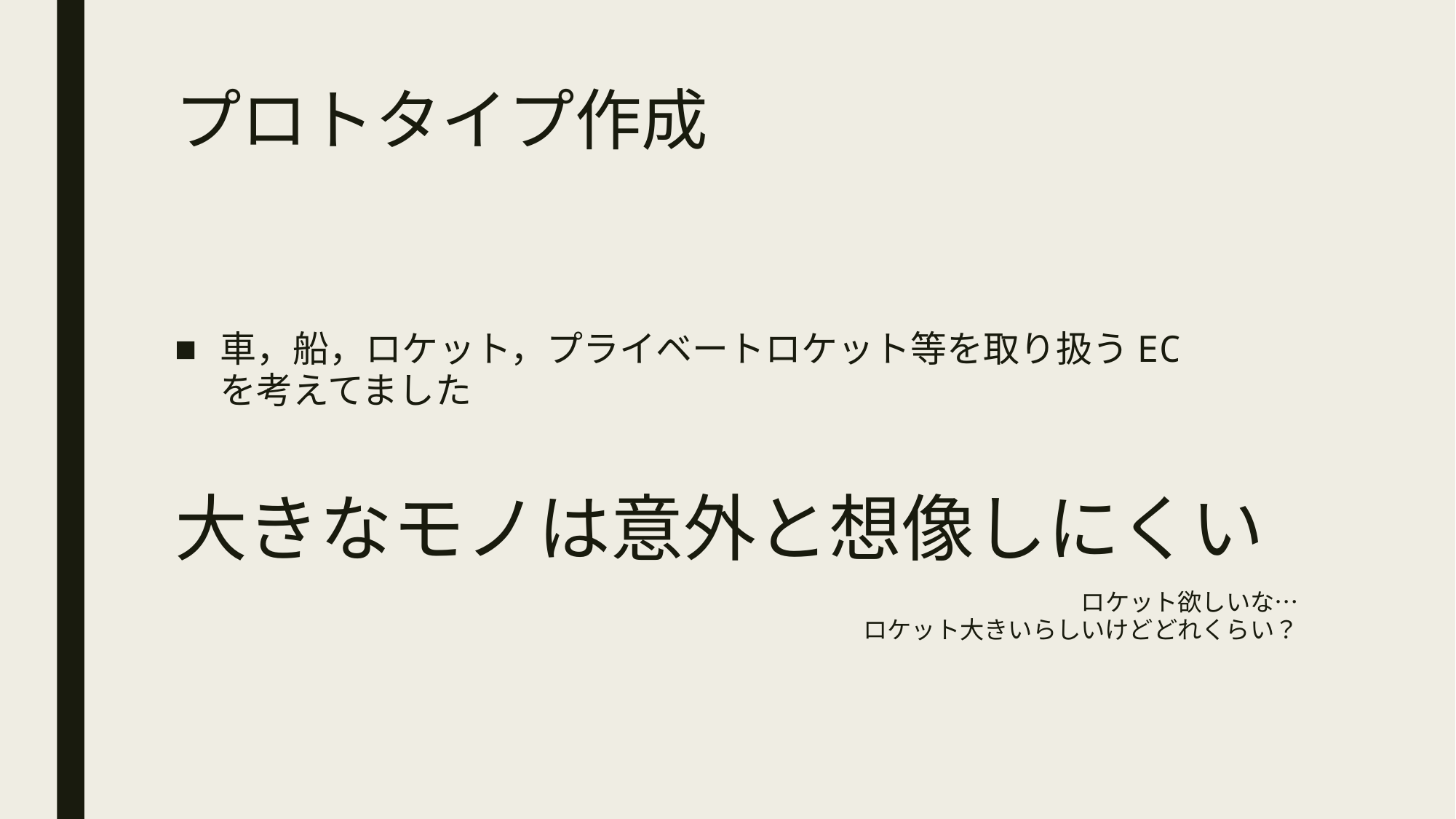

# プロトタイプ作成
車，船，ロケット，プライベートロケット等を取り扱うEC
を考えてました

大きなモノは意外と想像しにくい
ロケット欲しいな…
ロケット大きいらしいけどどれくらい？